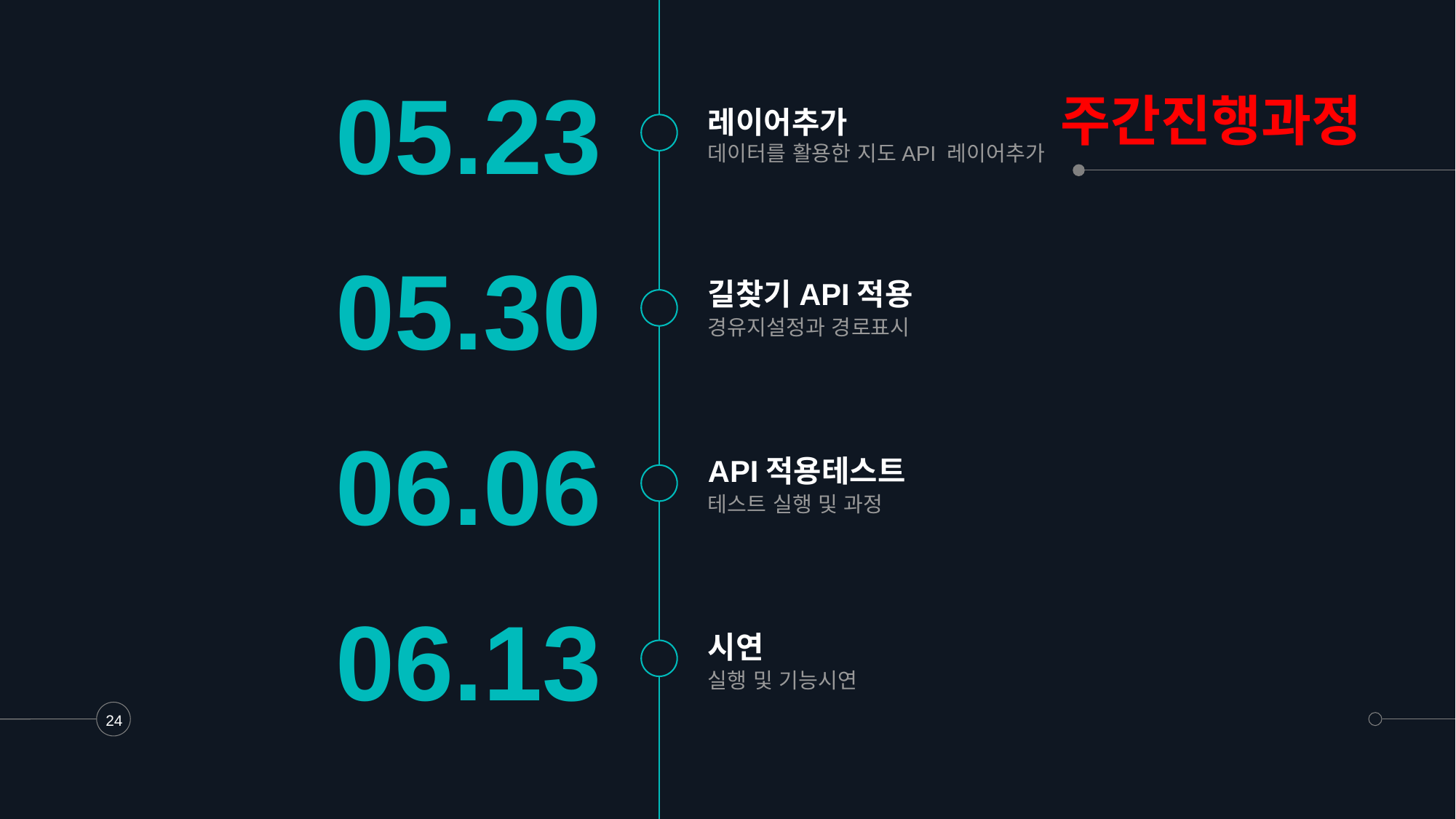

05.23
# 주간진행과정
레이어추가
데이터를 활용한 지도API 레이어추가
05.30
길찾기API적용
경유지설정과 경로표시
06.06
API적용테스트
테스트 실행 및 과정
06.13
시연
실행 및 기능시연
24